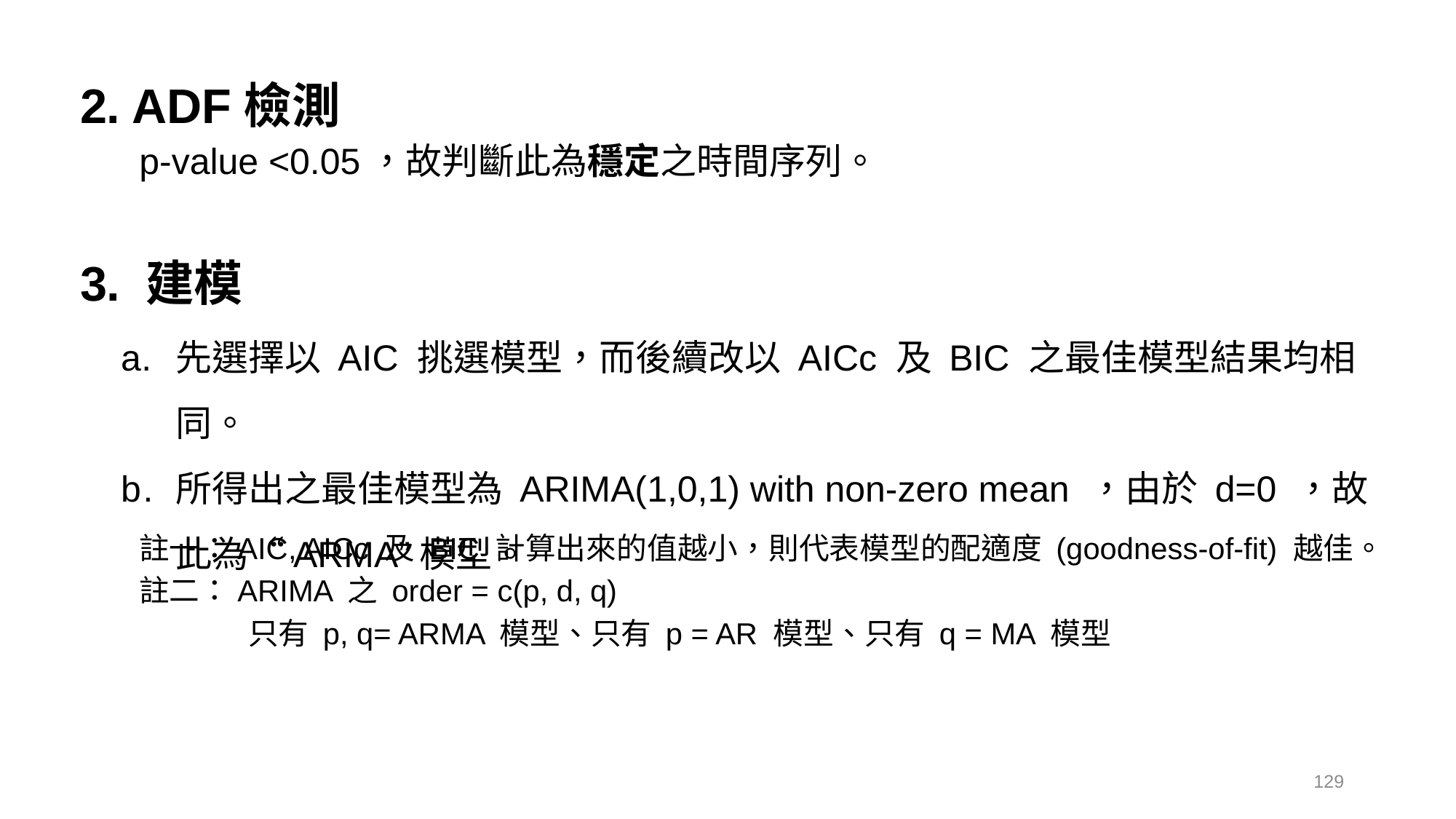

2. ADF檢測
p-value <0.05，故判斷此為穩定之時間序列。
3. 建模

先選擇以 AIC 挑選模型，而後續改以 AICc 及 BIC 之最佳模型結果均相同。
所得出之最佳模型為 ARIMA(1,0,1) with non-zero mean ，由於 d=0 ，故此為“ARMA”模型。
註一：AIC, AICc 及 BIC 計算出來的值越小，則代表模型的配適度 (goodness-of-fit) 越佳。
註二：ARIMA 之 order = c(p, d, q)
	只有 p, q= ARMA 模型、只有 p = AR 模型、只有 q = MA 模型

129